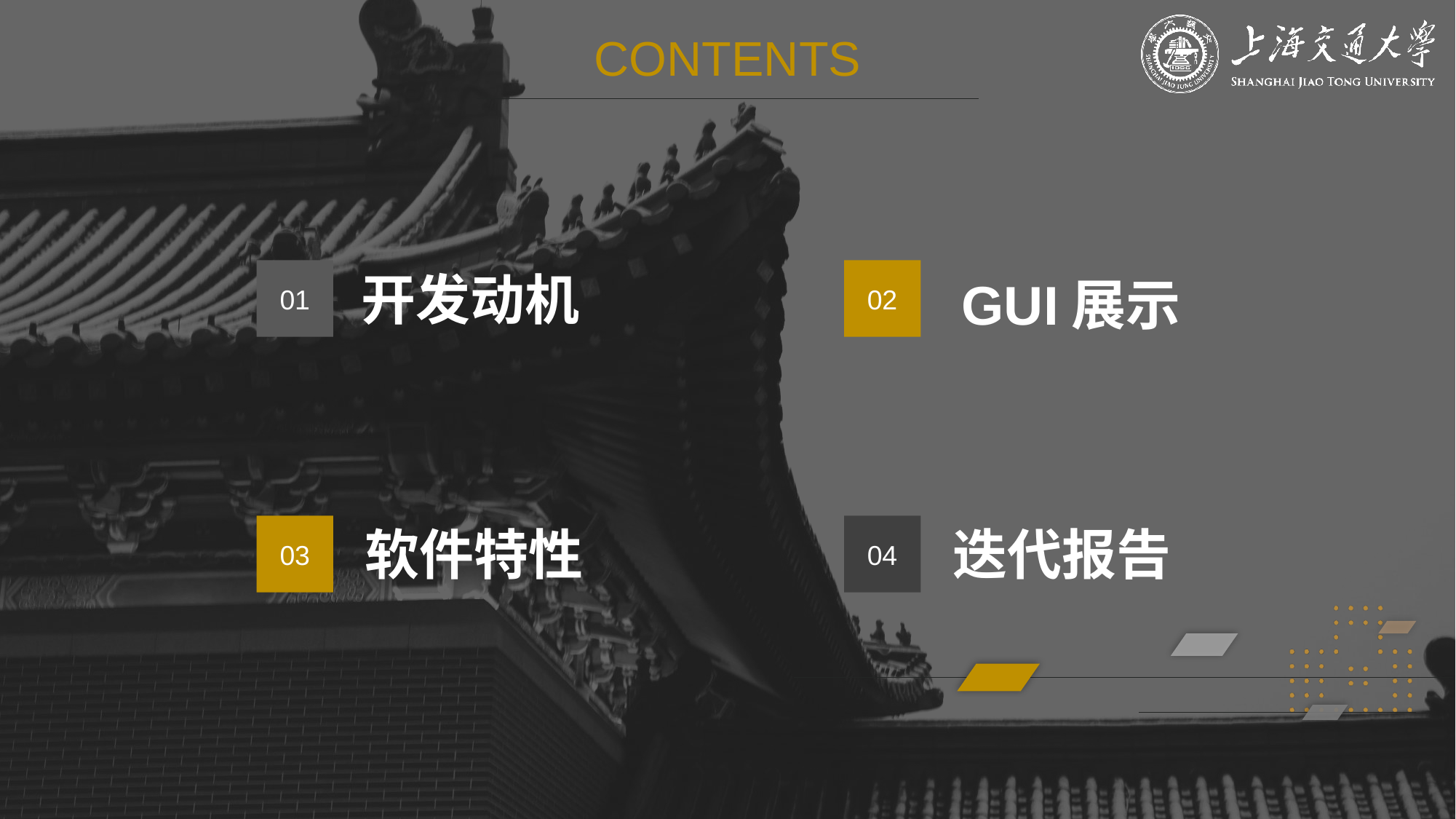

CONTENTS
开发动机
01
02
GUI展示
软件特性
迭代报告
03
04